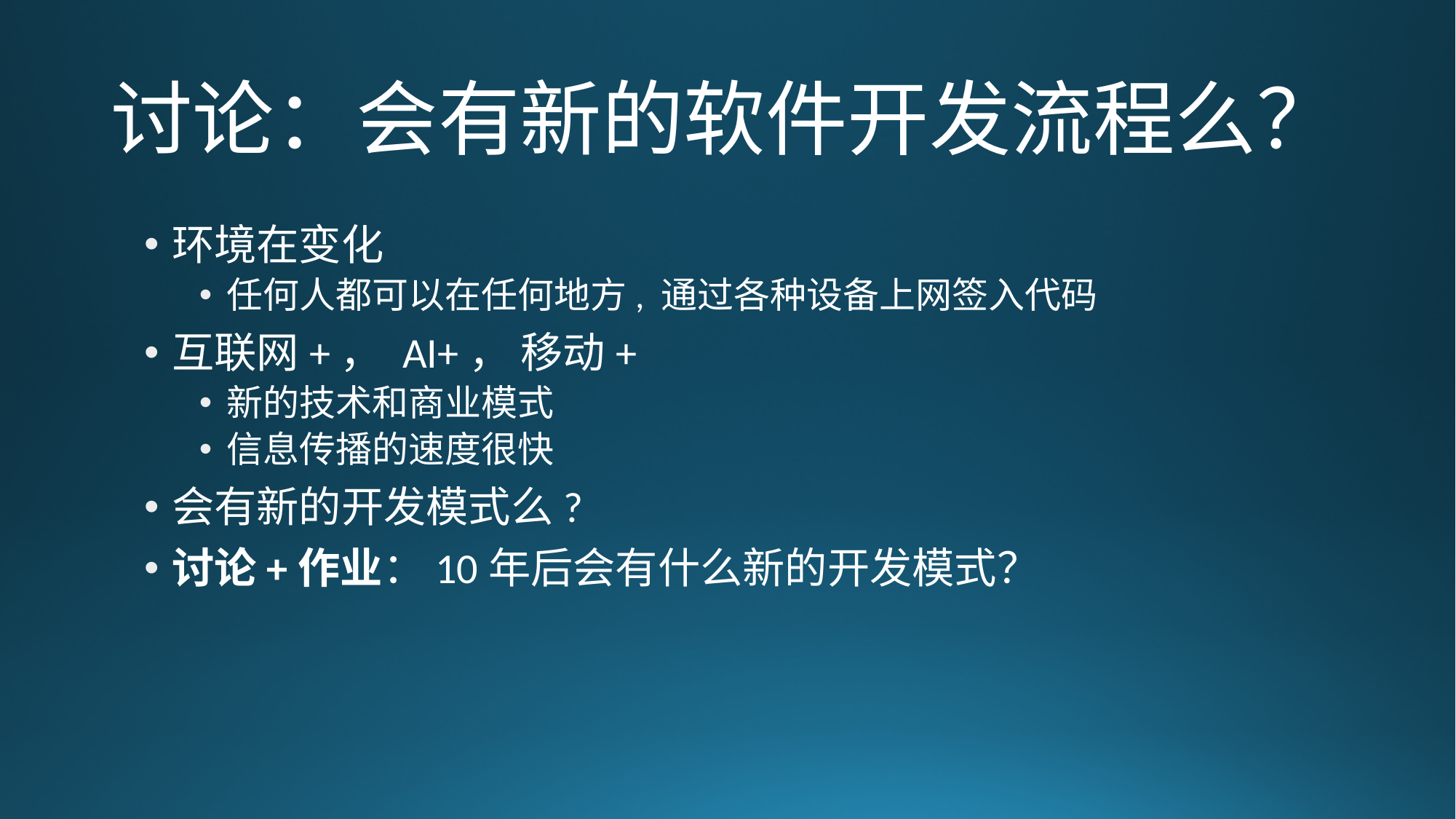

# 讨论：会有新的软件开发流程么？
环境在变化
任何人都可以在任何地方, 通过各种设备上网签入代码
互联网+， AI+， 移动+
新的技术和商业模式
信息传播的速度很快
会有新的开发模式么?
讨论+作业：10年后会有什么新的开发模式？